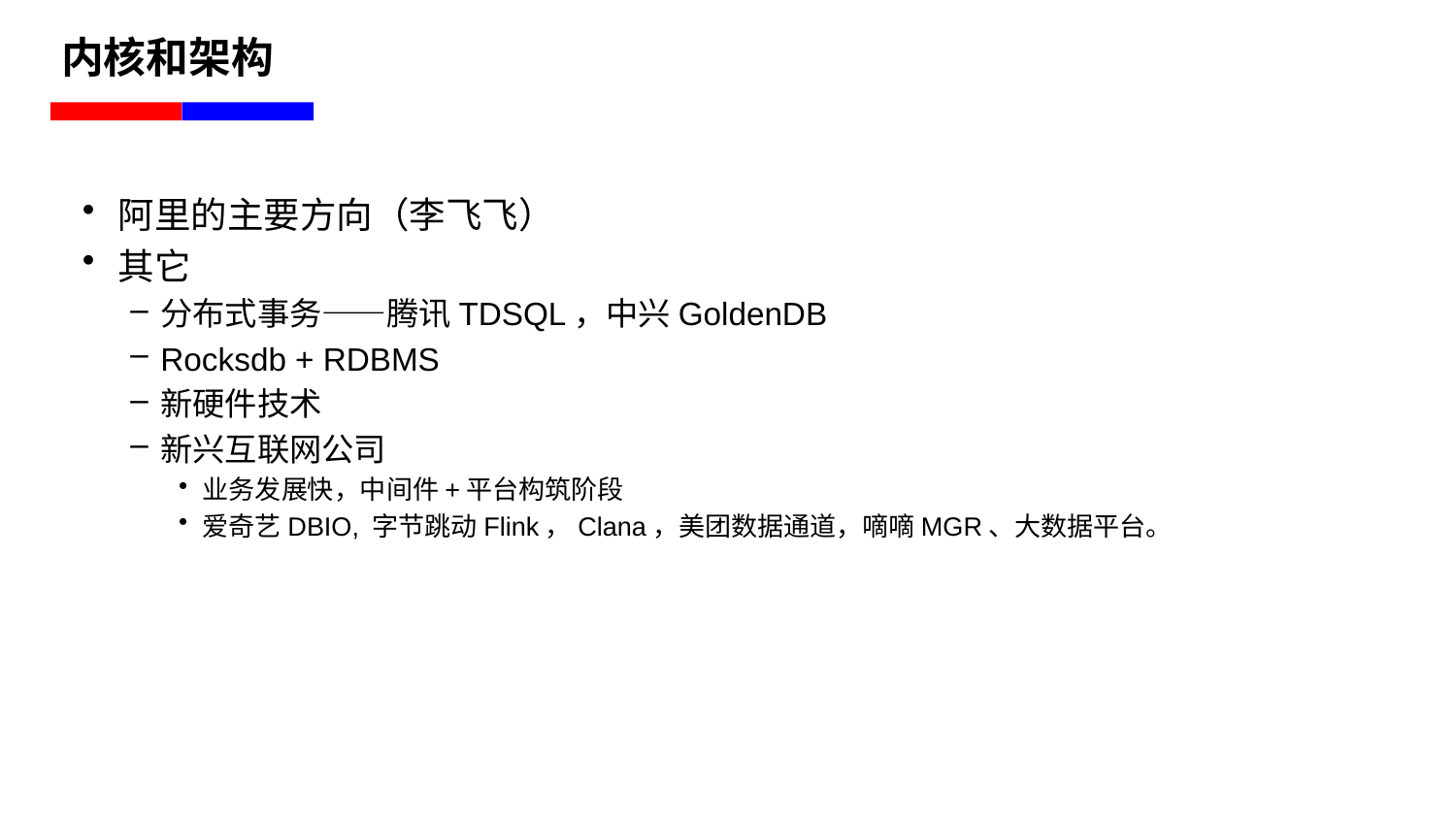

# 内核和架构
阿里的主要方向（李飞飞）
其它
分布式事务——腾讯TDSQL，中兴GoldenDB
Rocksdb + RDBMS
新硬件技术
新兴互联网公司
业务发展快，中间件+平台构筑阶段
爱奇艺DBIO, 字节跳动Flink，Clana，美团数据通道，嘀嘀MGR、大数据平台。